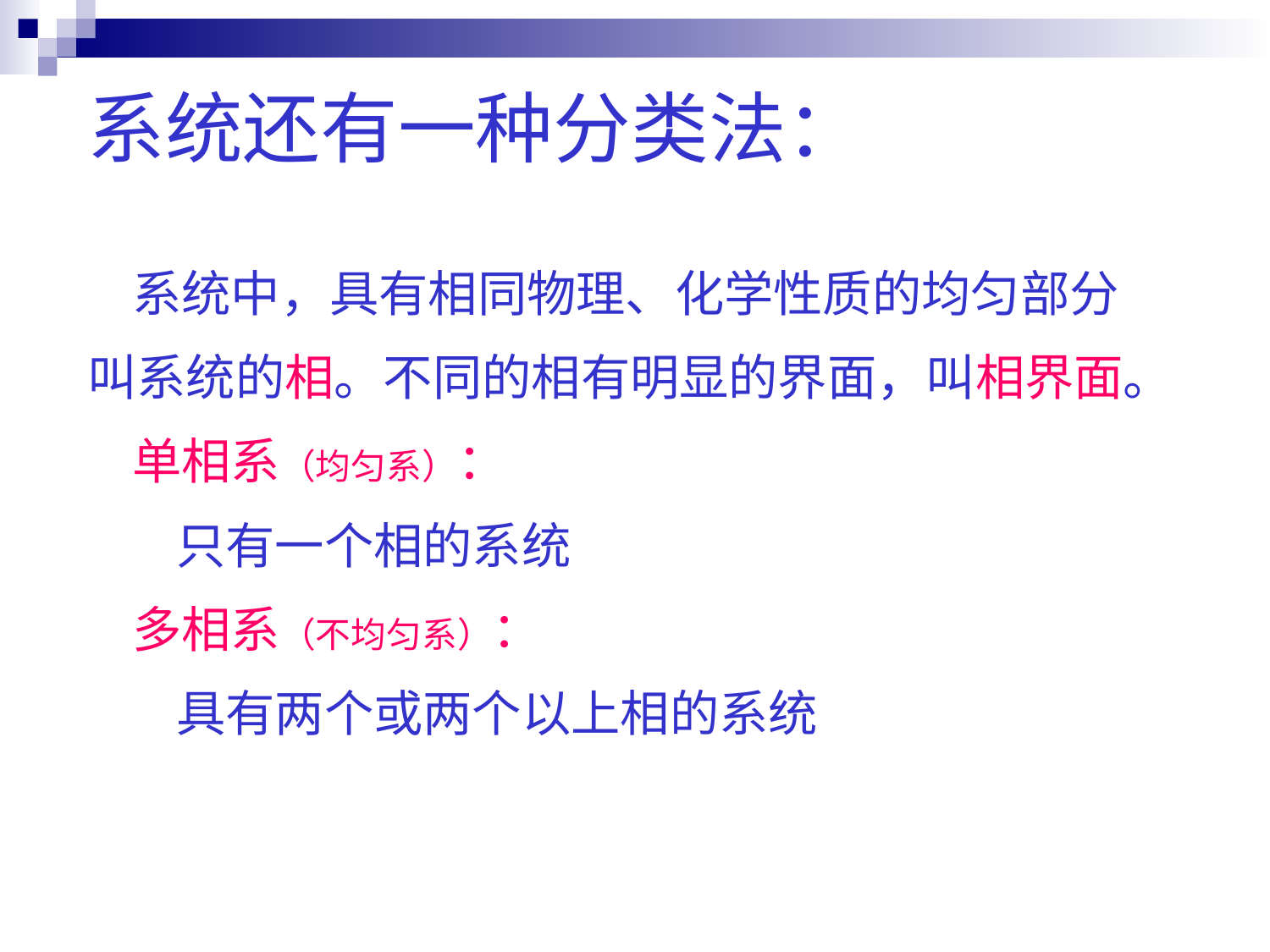

# 系统还有一种分类法：
   系统中，具有相同物理、化学性质的均匀部分
叫系统的相。不同的相有明显的界面，叫相界面。
   单相系（均匀系）：
       只有一个相的系统
   多相系（不均匀系）：
       具有两个或两个以上相的系统